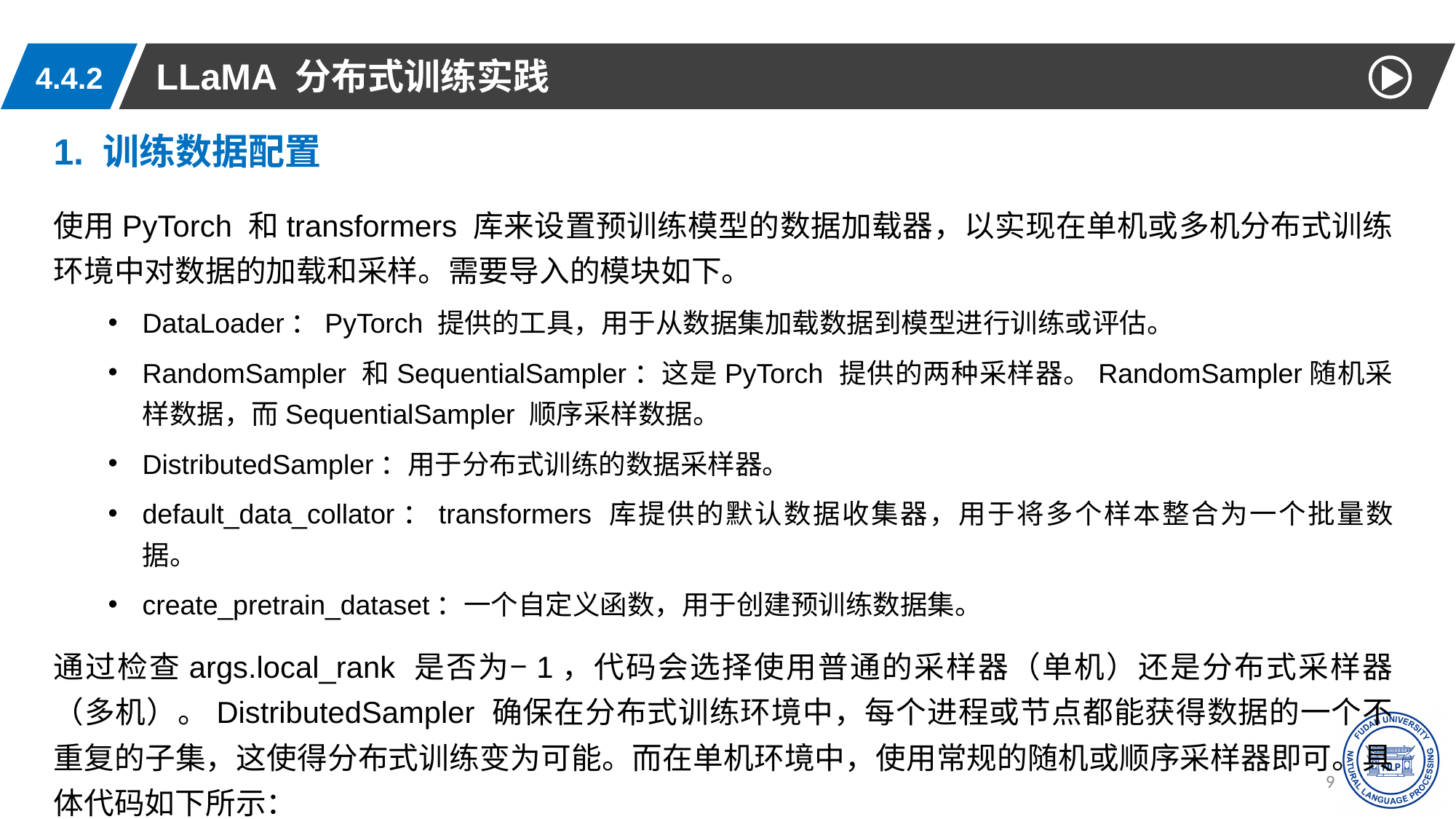

LLaMA 分布式训练实践
4.4.2

1. 训练数据配置
使用PyTorch 和transformers 库来设置预训练模型的数据加载器，以实现在单机或多机分布式训练环境中对数据的加载和采样。需要导入的模块如下。
DataLoader：PyTorch 提供的工具，用于从数据集加载数据到模型进行训练或评估。
RandomSampler 和SequentialSampler：这是PyTorch 提供的两种采样器。RandomSampler随机采样数据，而SequentialSampler 顺序采样数据。
DistributedSampler：用于分布式训练的数据采样器。
default_data_collator：transformers 库提供的默认数据收集器，用于将多个样本整合为一个批量数据。
create_pretrain_dataset：一个自定义函数，用于创建预训练数据集。
通过检查args.local_rank 是否为−1，代码会选择使用普通的采样器（单机）还是分布式采样器（多机）。DistributedSampler 确保在分布式训练环境中，每个进程或节点都能获得数据的一个不重复的子集，这使得分布式训练变为可能。而在单机环境中，使用常规的随机或顺序采样器即可。具体代码如下所示：
93